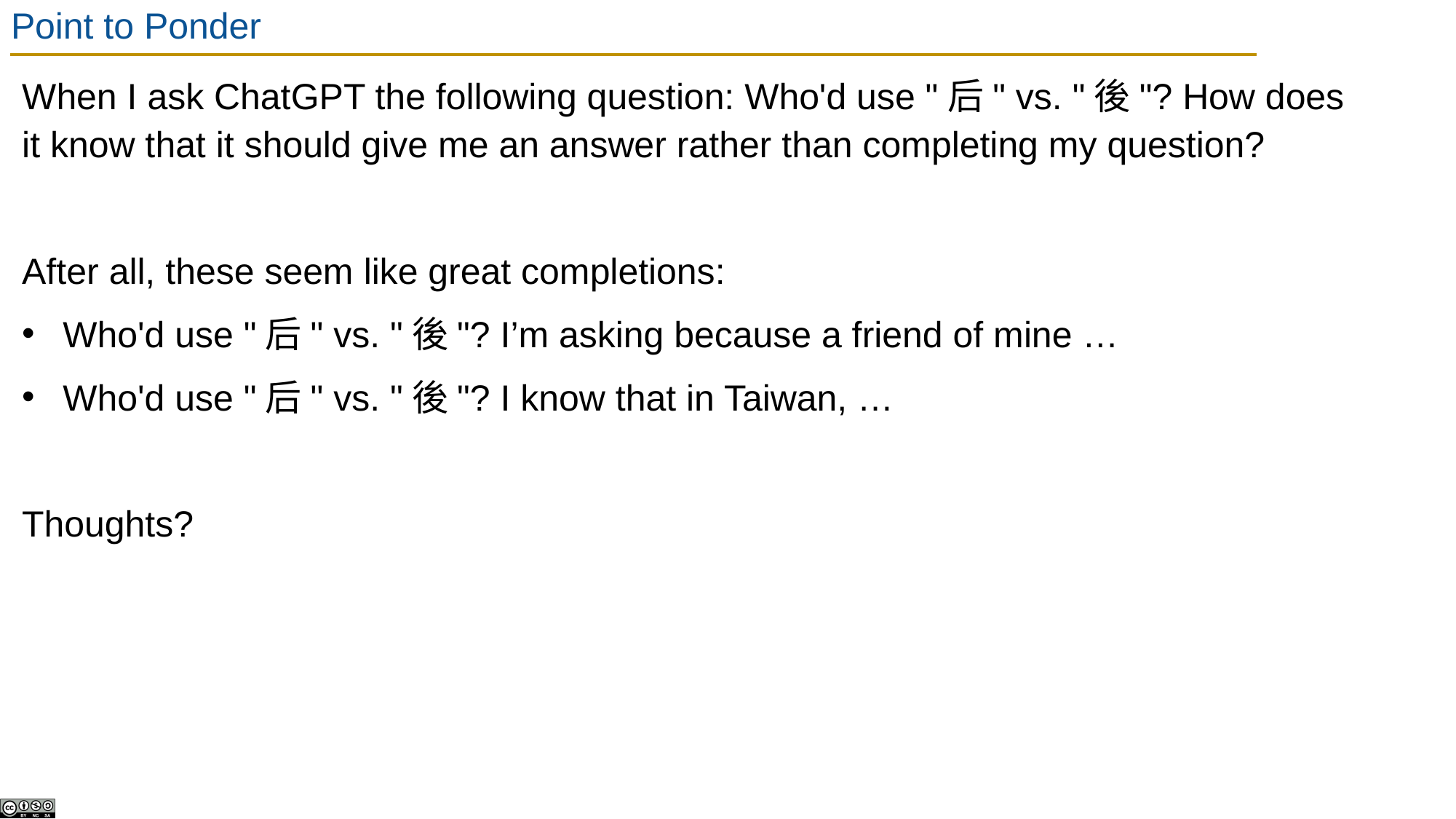

# Point to Ponder
When I ask ChatGPT the following question: Who'd use "后" vs. "後"? How does it know that it should give me an answer rather than completing my question?

After all, these seem like great completions:
Who'd use "后" vs. "後"? I’m asking because a friend of mine …
Who'd use "后" vs. "後"? I know that in Taiwan, …

Thoughts?